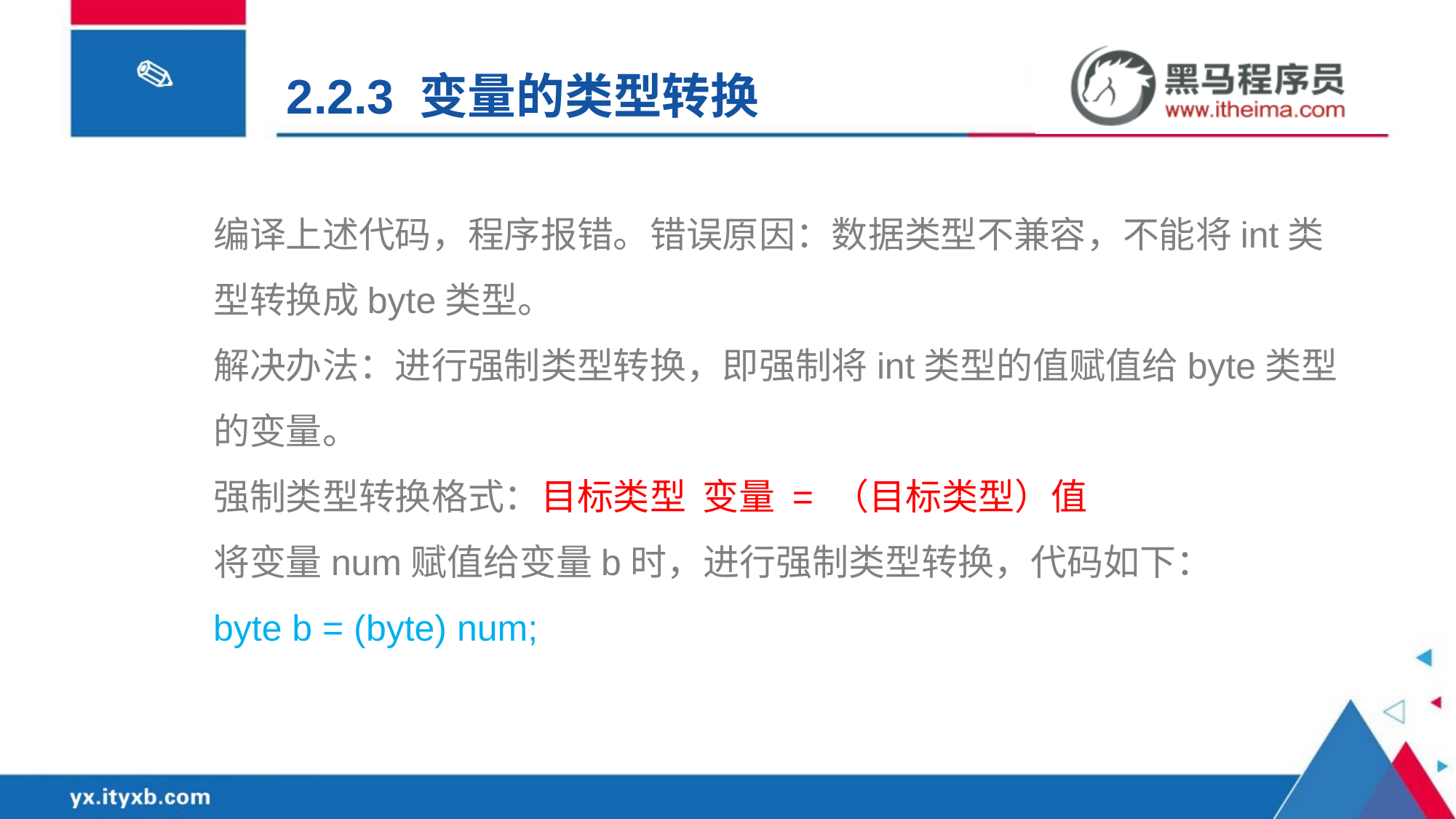

2.2.3 变量的类型转换
编译上述代码，程序报错。错误原因：数据类型不兼容，不能将int类型转换成byte类型。
解决办法：进行强制类型转换，即强制将int类型的值赋值给byte类型的变量。
强制类型转换格式：目标类型  变量 = （目标类型）值
将变量num赋值给变量b时，进行强制类型转换，代码如下：
byte b = (byte) num;